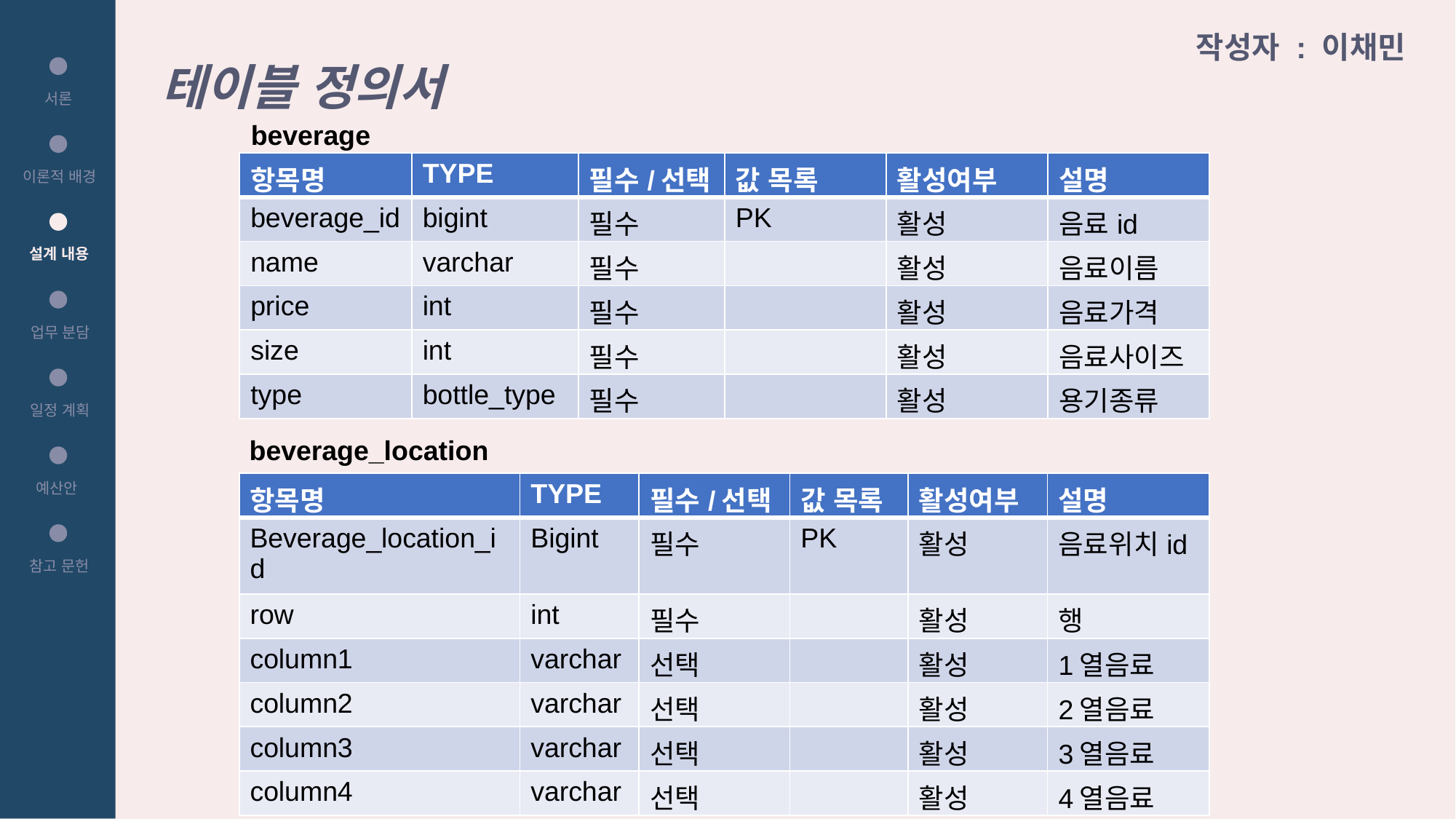

테이블 정의서
작성자 : 이채민

서론
beverage

| 항목명 | TYPE | 필수/선택 | 값 목록 | 활성여부 | 설명 |
| --- | --- | --- | --- | --- | --- |
| beverage\_id | bigint | 필수 | PK | 활성 | 음료id |
| name | varchar | 필수 |  | 활성 | 음료이름 |
| price | int | 필수 |  | 활성 | 음료가격 |
| size | int | 필수 |  | 활성 | 음료사이즈 |
| type | bottle\_type | 필수 |  | 활성 | 용기종류 |
이론적 배경

설계 내용

업무 분담

일정 계획
beverage_location

예산안
| 항목명 | TYPE | 필수/선택 | 값 목록 | 활성여부 | 설명 |
| --- | --- | --- | --- | --- | --- |
| Beverage\_location\_id | Bigint | 필수 | PK | 활성 | 음료위치id |
| row | int | 필수 |  | 활성 | 행 |
| column1 | varchar | 선택 |  | 활성 | 1열음료 |
| column2 | varchar | 선택 |  | 활성 | 2열음료 |
| column3 | varchar | 선택 |  | 활성 | 3열음료 |
| column4 | varchar | 선택 |  | 활성 | 4열음료 |

참고 문헌